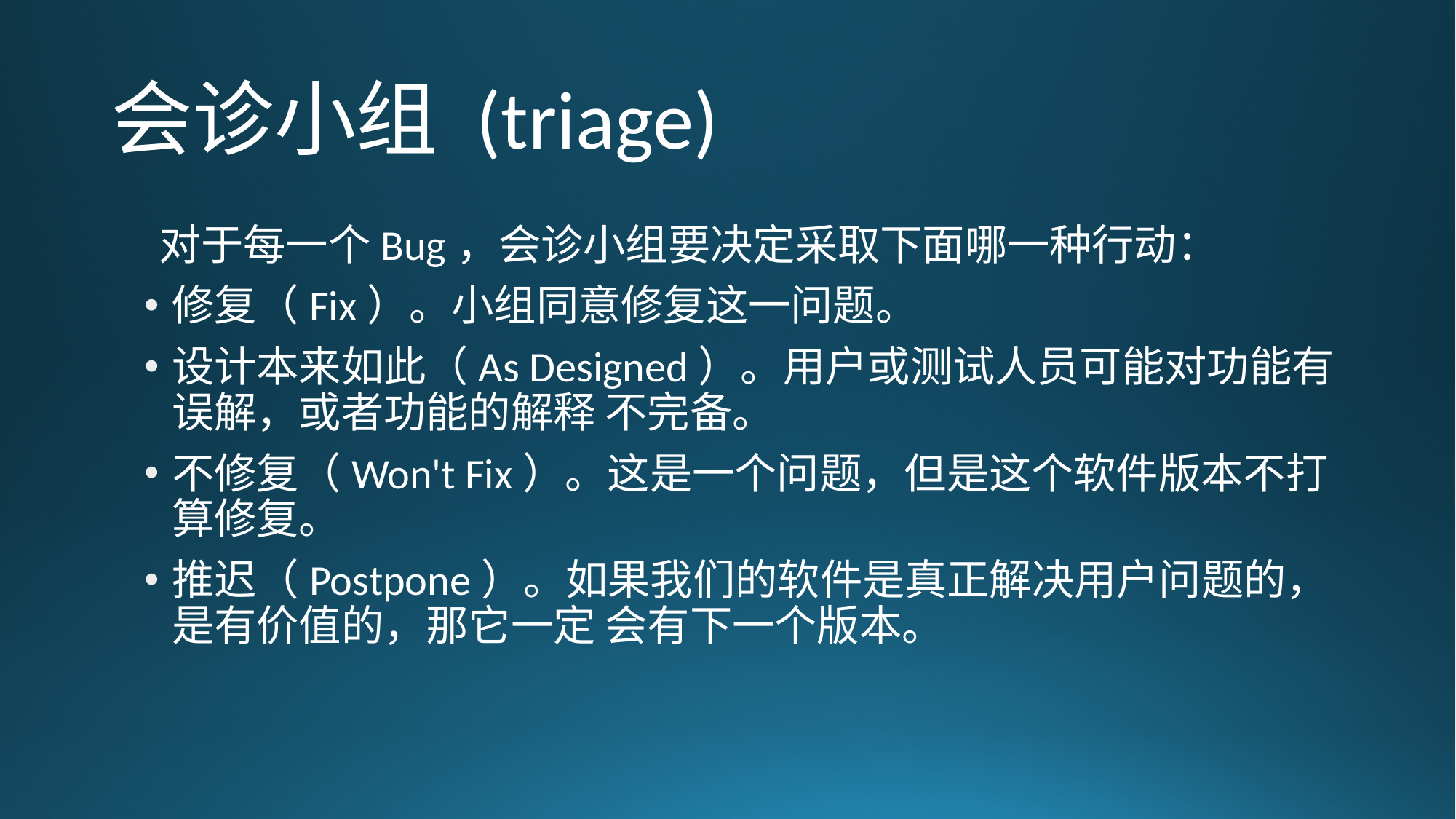

# 会诊小组 (triage)
对于每一个Bug，会诊小组要决定采取下面哪一种行动：
修复（Fix）。小组同意修复这一问题。
设计本来如此（As Designed）。用户或测试人员可能对功能有误解，或者功能的解释 不完备。
不修复（Won't Fix）。这是一个问题，但是这个软件版本不打算修复。
推迟（Postpone）。如果我们的软件是真正解决用户问题的，是有价值的，那它一定 会有下一个版本。